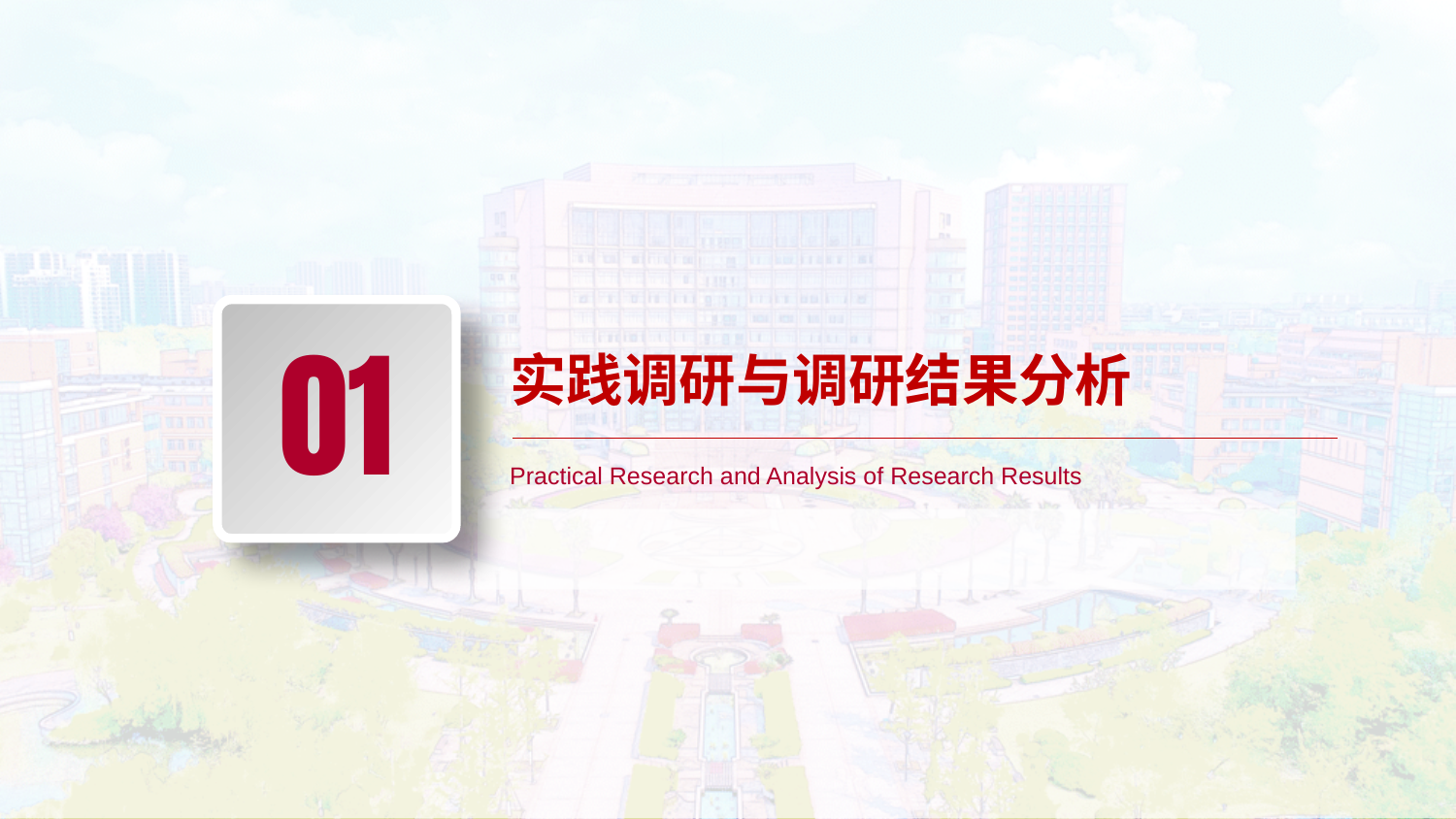

01
实践调研与调研结果分析

Practical Research and Analysis of Research Results